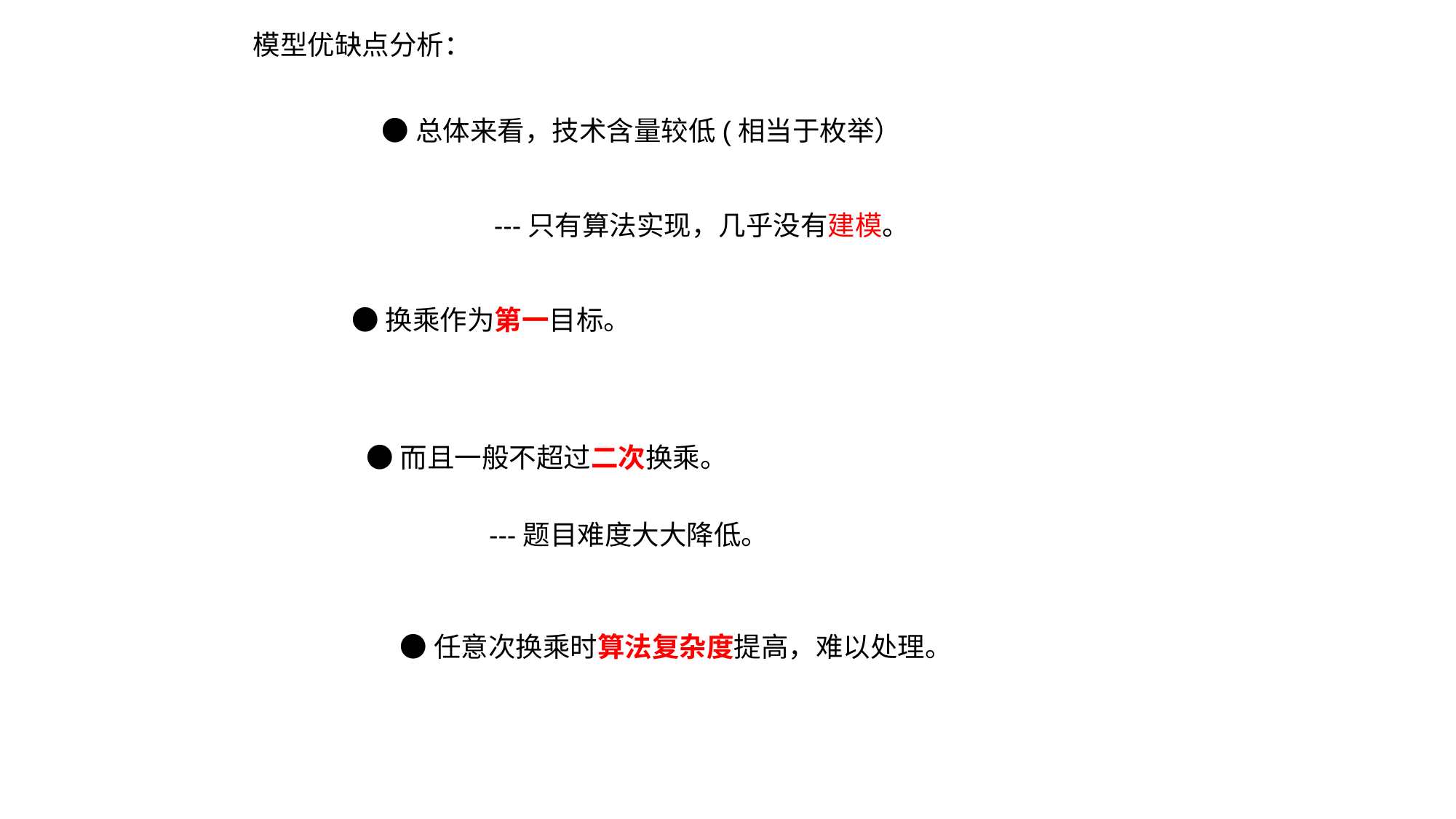

模型优缺点分析：
●总体来看，技术含量较低(相当于枚举）
---只有算法实现，几乎没有建模。
●换乘作为第一目标。
●而且一般不超过二次换乘。
---题目难度大大降低。
●任意次换乘时算法复杂度提高，难以处理。